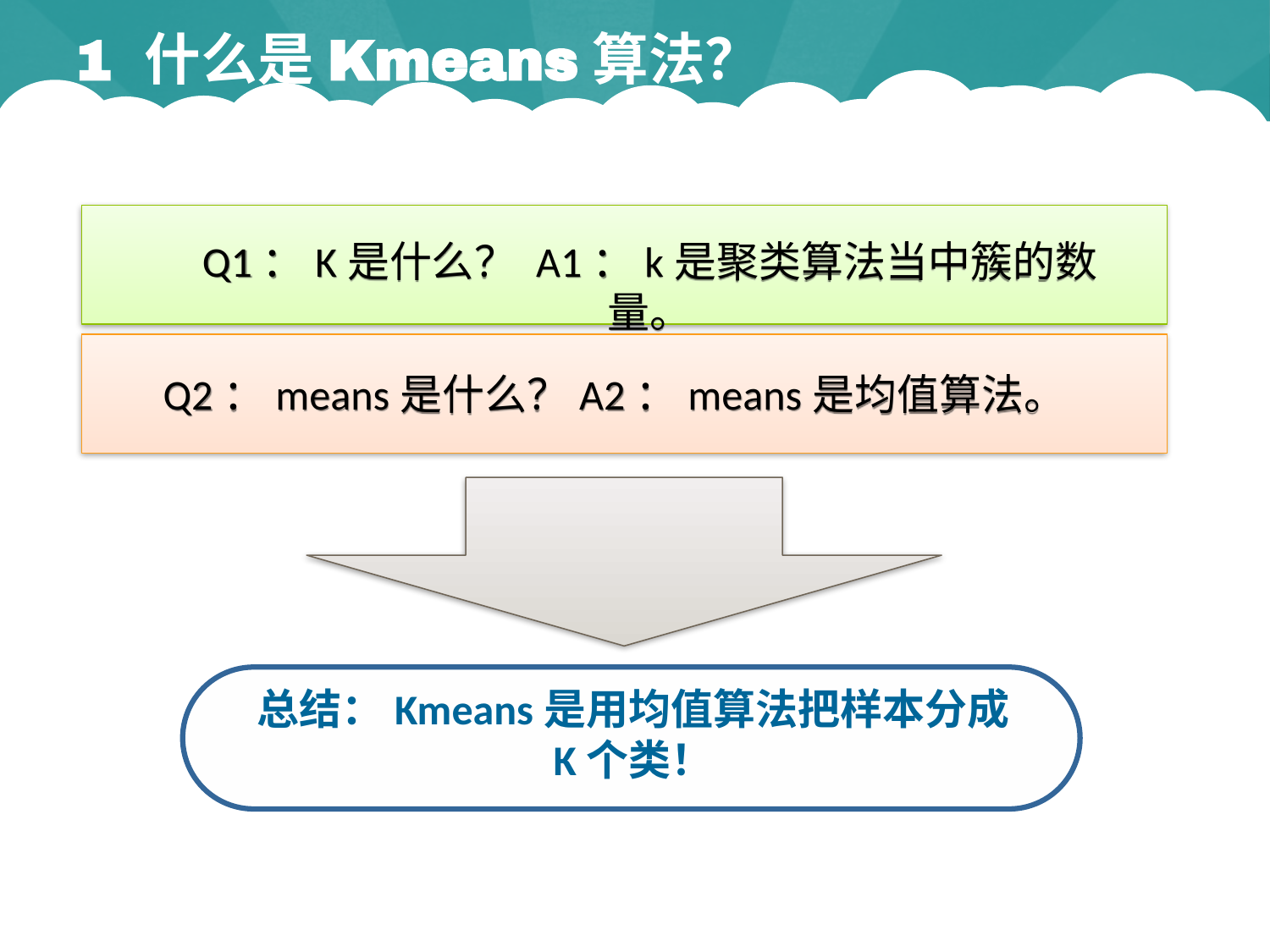

# 1 什么是Kmeans算法？

Q1：K是什么？ A1：k是聚类算法当中簇的数量。

 Q2：means是什么？A2：means是均值算法。

总结：Kmeans是用均值算法把样本分成K个类！